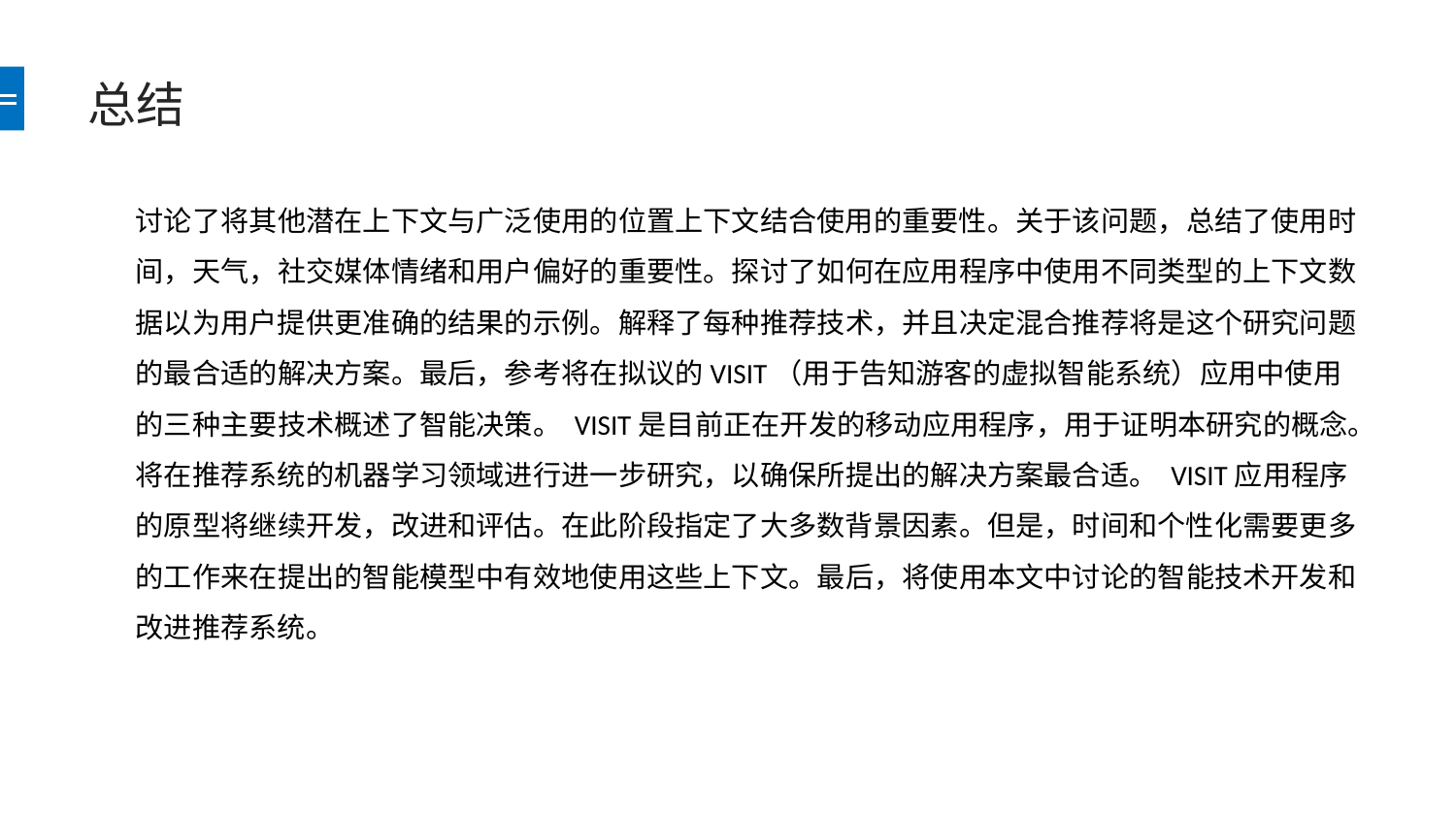

# 总结
讨论了将其他潜在上下文与广泛使用的位置上下文结合使用的重要性。关于该问题，总结了使用时间，天气，社交媒体情绪和用户偏好的重要性。探讨了如何在应用程序中使用不同类型的上下文数据以为用户提供更准确的结果的示例。解释了每种推荐技术，并且决定混合推荐将是这个研究问题的最合适的解决方案。最后，参考将在拟议的VISIT（用于告知游客的虚拟智能系统）应用中使用的三种主要技术概述了智能决策。 VISIT是目前正在开发的移动应用程序，用于证明本研究的概念。
将在推荐系统的机器学习领域进行进一步研究，以确保所提出的解决方案最合适。 VISIT应用程序的原型将继续开发，改进和评估。在此阶段指定了大多数背景因素。但是，时间和个性化需要更多的工作来在提出的智能模型中有效地使用这些上下文。最后，将使用本文中讨论的智能技术开发和改进推荐系统。